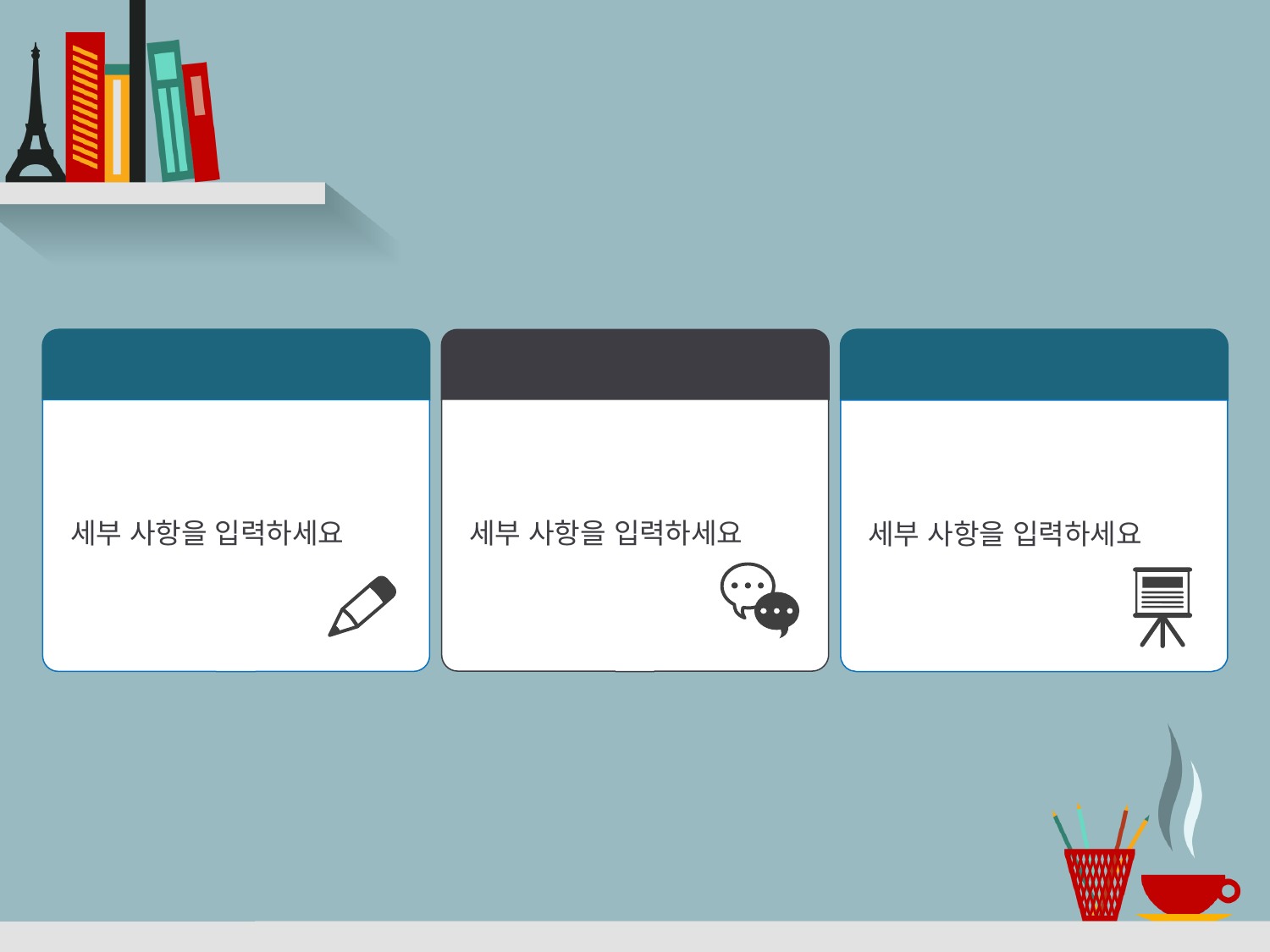

#
텍스트
텍스트
텍스트
세부 사항을 입력하세요
세부 사항을 입력하세요
세부 사항을 입력하세요